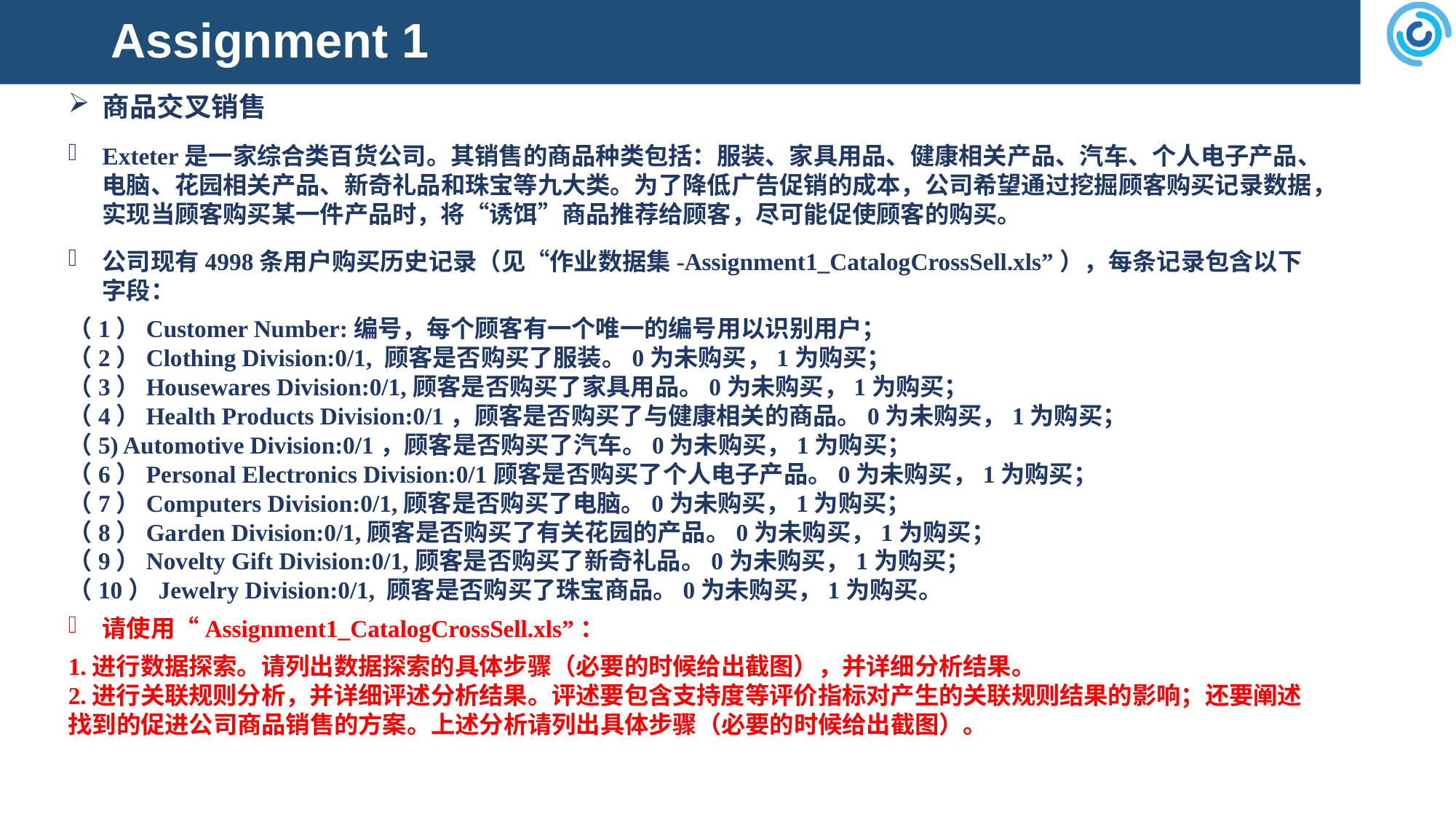

# Assignment 1
商品交叉销售
Exteter是一家综合类百货公司。其销售的商品种类包括：服装、家具用品、健康相关产品、汽车、个人电子产品、电脑、花园相关产品、新奇礼品和珠宝等九大类。为了降低广告促销的成本，公司希望通过挖掘顾客购买记录数据，实现当顾客购买某一件产品时，将“诱饵”商品推荐给顾客，尽可能促使顾客的购买。
公司现有4998条用户购买历史记录（见“作业数据集-Assignment1_CatalogCrossSell.xls”），每条记录包含以下字段：
（1）Customer Number:编号，每个顾客有一个唯一的编号用以识别用户；
（2）Clothing Division:0/1, 顾客是否购买了服装。0为未购买，1为购买；
（3）Housewares Division:0/1,顾客是否购买了家具用品。0为未购买，1为购买；
（4）Health Products Division:0/1，顾客是否购买了与健康相关的商品。0为未购买，1为购买；
（5) Automotive Division:0/1，顾客是否购买了汽车。0为未购买，1为购买；
（6）Personal Electronics Division:0/1顾客是否购买了个人电子产品。0为未购买，1为购买；
（7）Computers Division:0/1,顾客是否购买了电脑。0为未购买，1为购买；
（8）Garden Division:0/1,顾客是否购买了有关花园的产品。0为未购买，1为购买；
（9）Novelty Gift Division:0/1,顾客是否购买了新奇礼品。0为未购买，1为购买；
（10）Jewelry Division:0/1, 顾客是否购买了珠宝商品。0为未购买，1为购买。
请使用“Assignment1_CatalogCrossSell.xls”：
1.进行数据探索。请列出数据探索的具体步骤（必要的时候给出截图），并详细分析结果。
2.进行关联规则分析，并详细评述分析结果。评述要包含支持度等评价指标对产生的关联规则结果的影响；还要阐述找到的促进公司商品销售的方案。上述分析请列出具体步骤（必要的时候给出截图）。